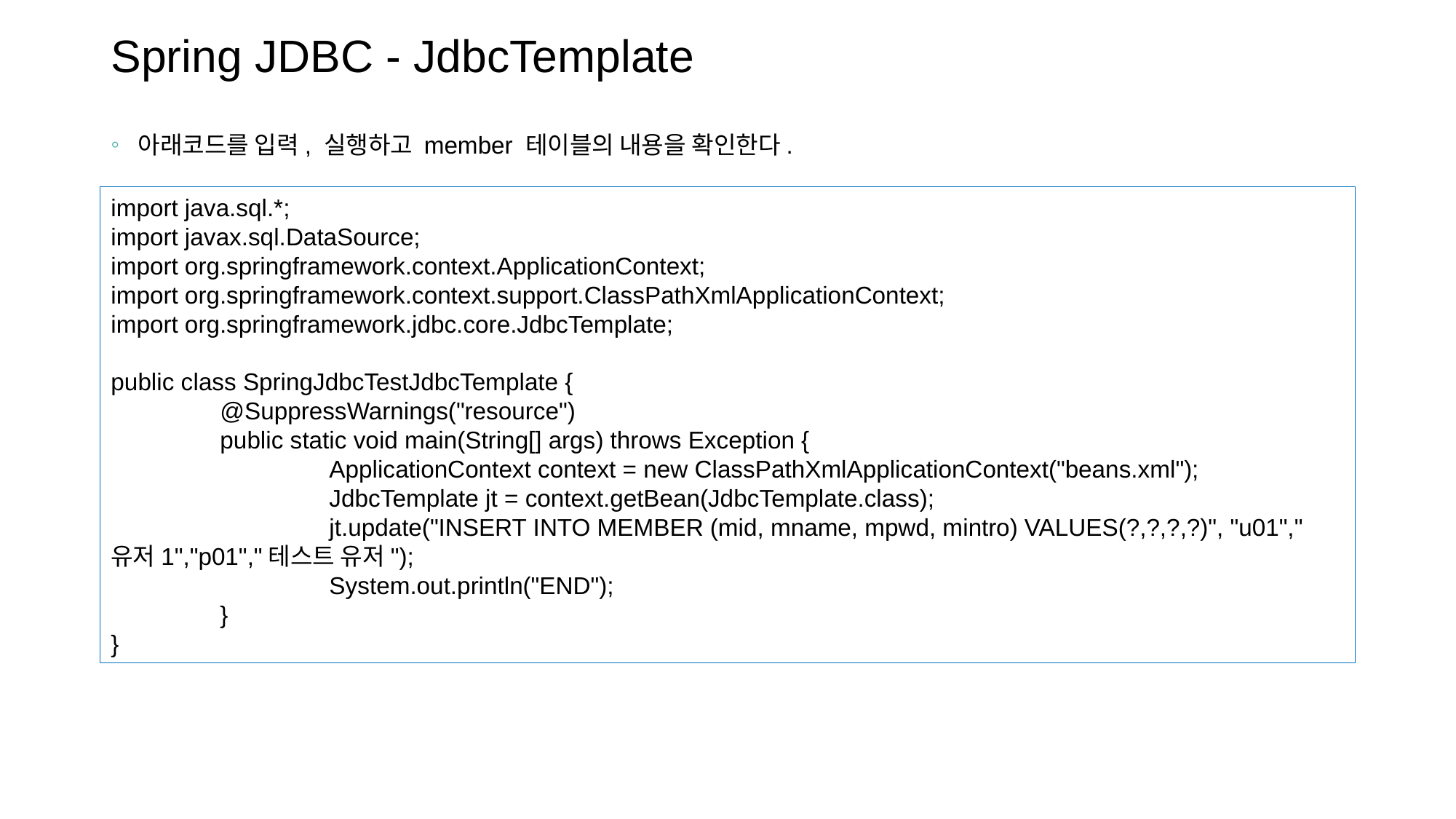

# Spring JDBC - JdbcTemplate
아래코드를 입력, 실행하고 member 테이블의 내용을 확인한다.
import java.sql.*;
import javax.sql.DataSource;
import org.springframework.context.ApplicationContext;
import org.springframework.context.support.ClassPathXmlApplicationContext;
import org.springframework.jdbc.core.JdbcTemplate;

public class SpringJdbcTestJdbcTemplate {
	@SuppressWarnings("resource")
	public static void main(String[] args) throws Exception {
		ApplicationContext context = new ClassPathXmlApplicationContext("beans.xml");
		JdbcTemplate jt = context.getBean(JdbcTemplate.class);
		jt.update("INSERT INTO MEMBER (mid, mname, mpwd, mintro) VALUES(?,?,?,?)", "u01","유저1","p01","테스트 유저");
		System.out.println("END");
	}
}